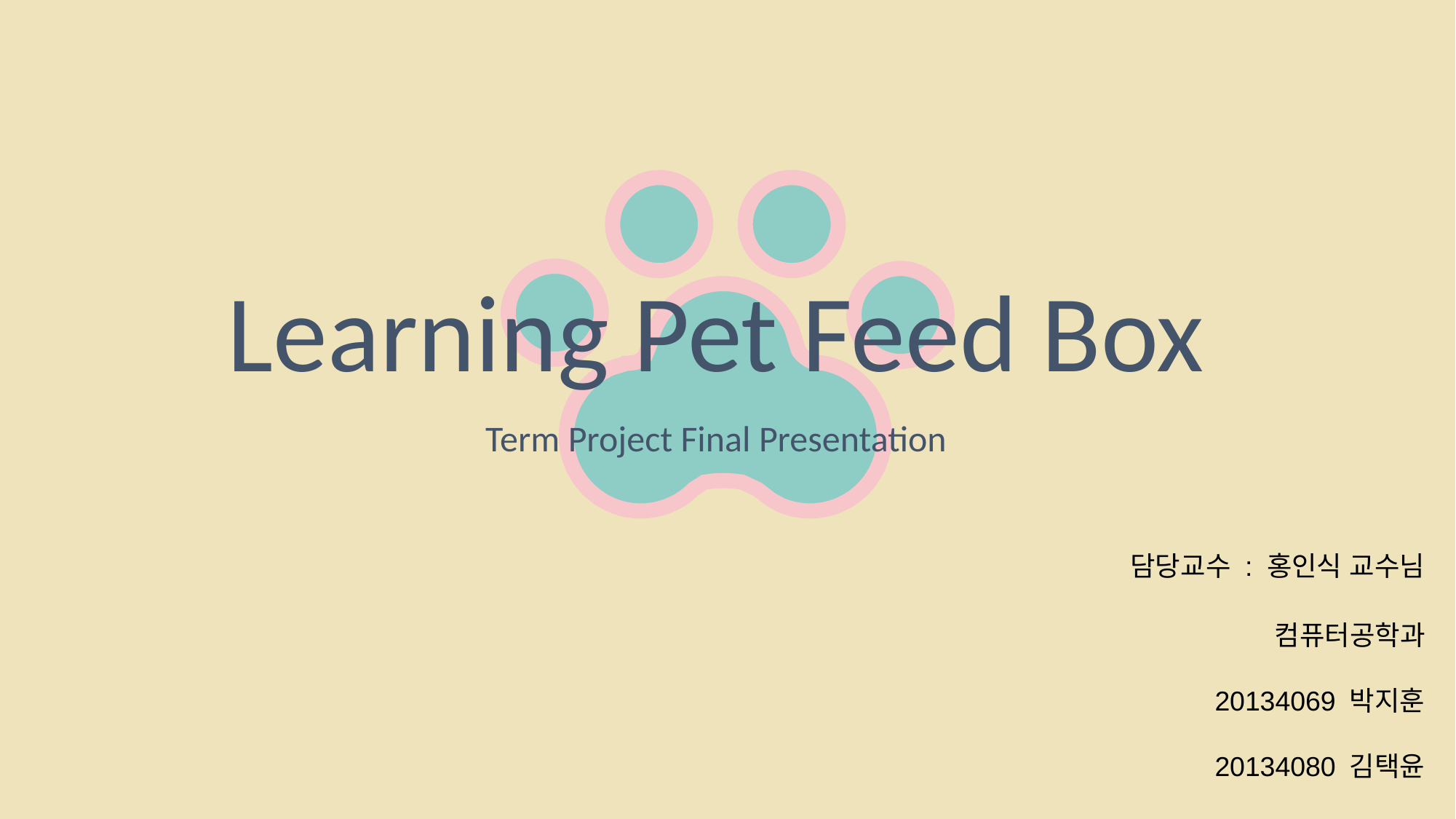

# Learning Pet Feed Box
Term Project Final Presentation
담당교수 : 홍인식 교수님
컴퓨터공학과

20134069 박지훈

20134080 김택윤